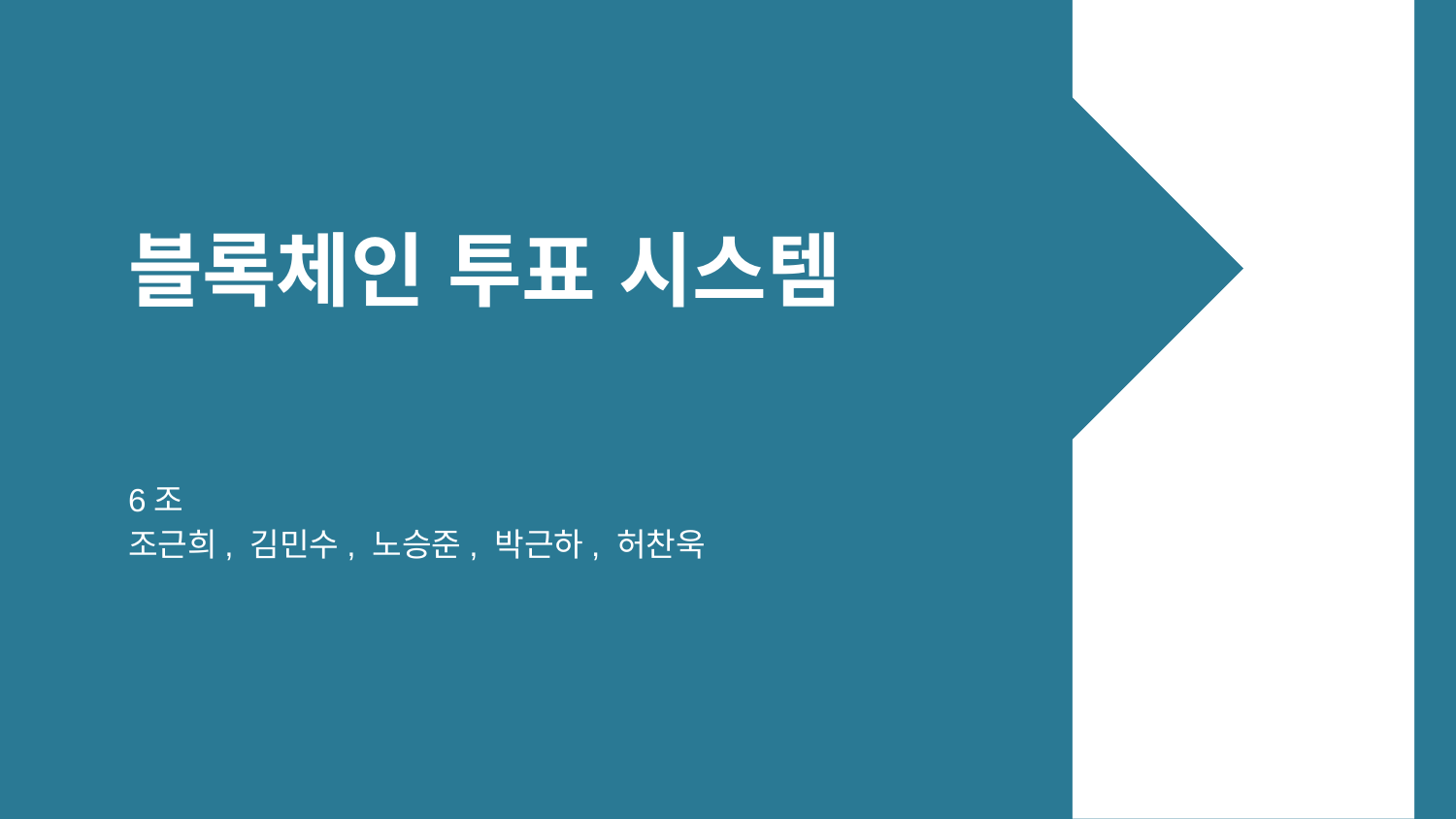

# 블록체인 투표 시스템
6조
조근희, 김민수, 노승준, 박근하, 허찬욱